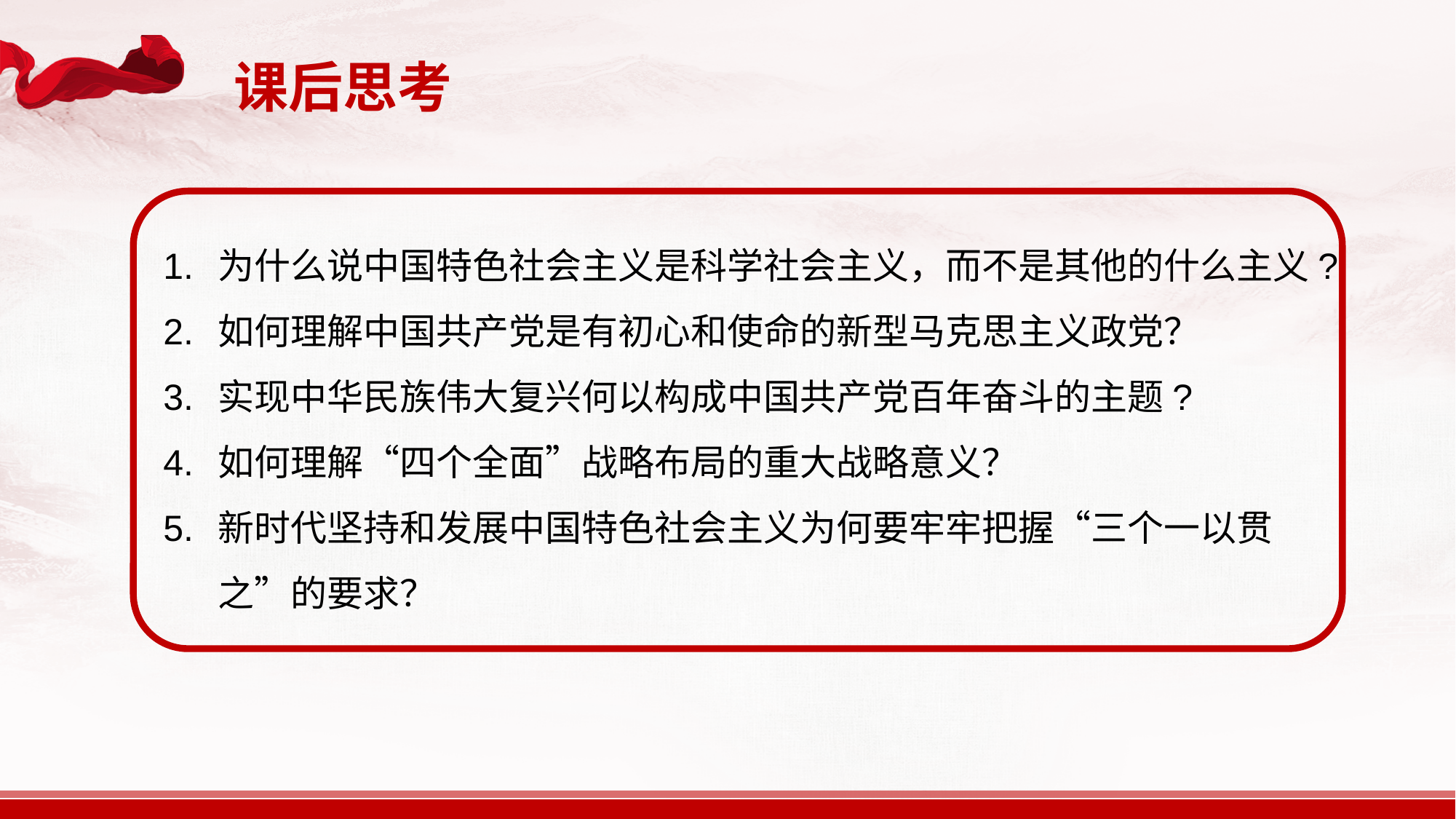

课后思考

为什么说中国特色社会主义是科学社会主义，而不是其他的什么主义?
如何理解中国共产党是有初心和使命的新型马克思主义政党？
实现中华民族伟大复兴何以构成中国共产党百年奋斗的主题?
如何理解“四个全面”战略布局的重大战略意义？
新时代坚持和发展中国特色社会主义为何要牢牢把握“三个一以贯之”的要求？